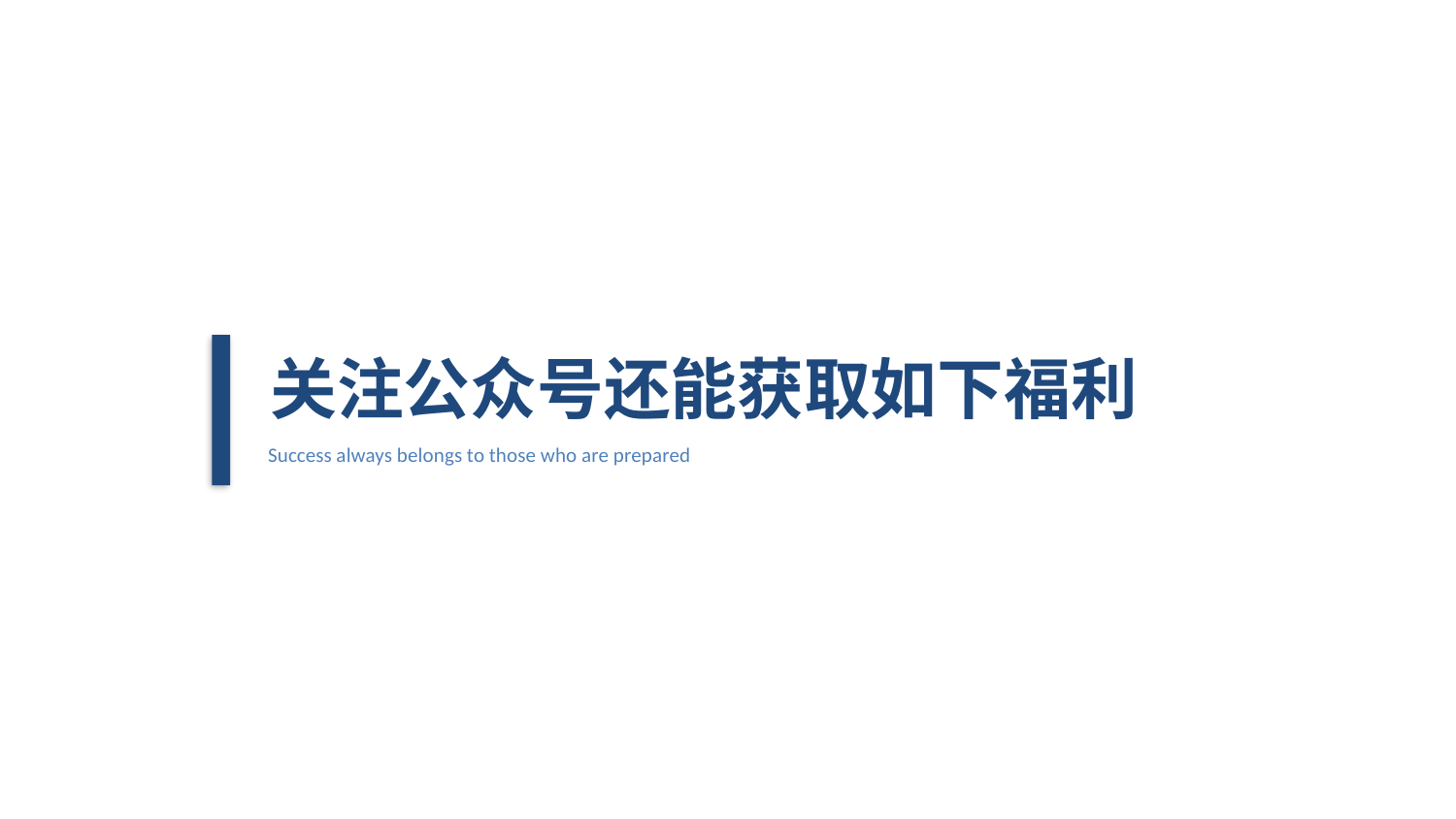

关注公众号还能获取如下福利
Success always belongs to those who are prepared